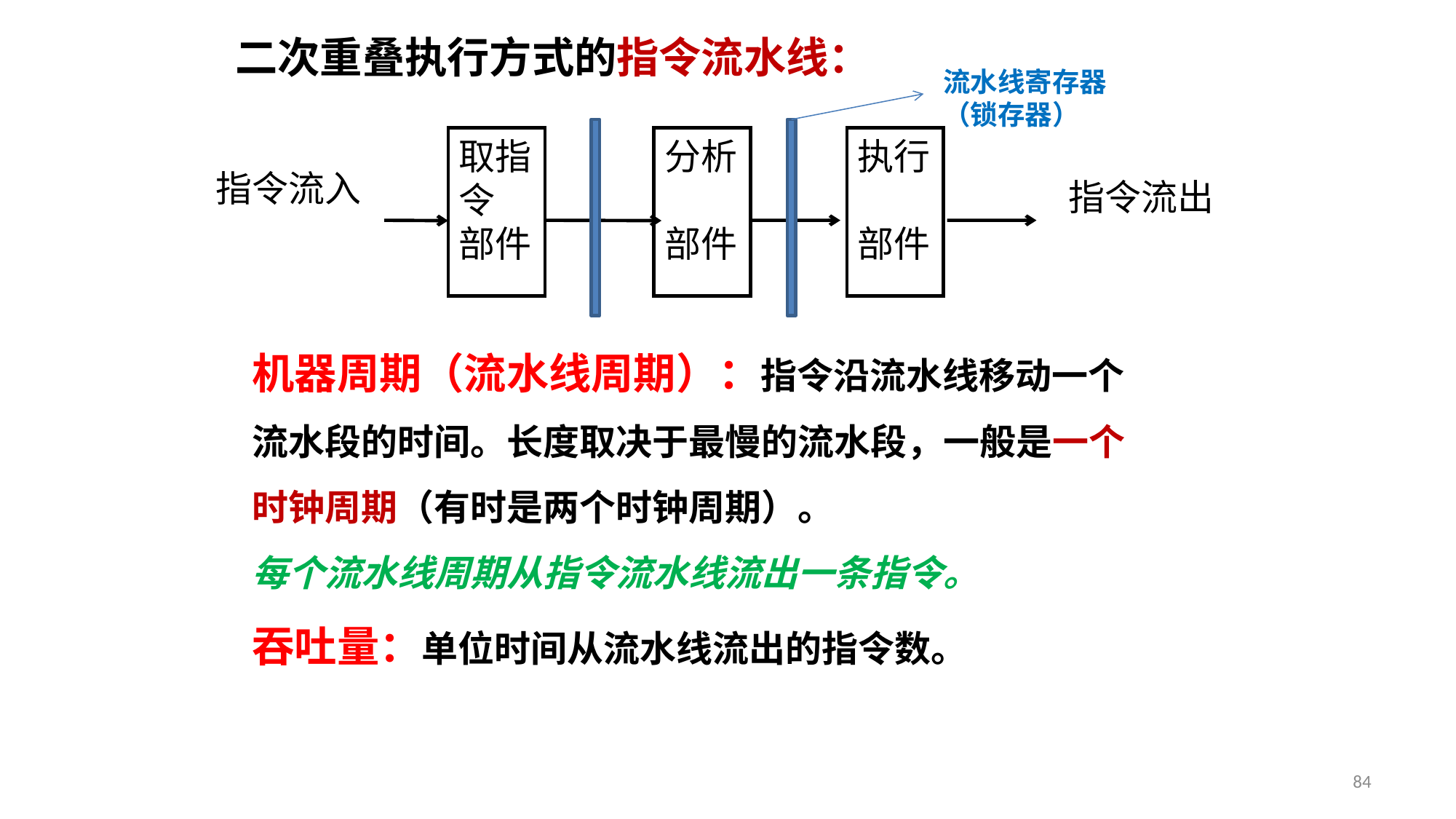

二次重叠执行方式的指令流水线：
流水线寄存器
（锁存器）

取指
令
部件

分析

部件

执行

部件

指令流入
 指令流出

机器周期（流水线周期）：指令沿流水线移动一个流水段的时间。长度取决于最慢的流水段，一般是一个时钟周期（有时是两个时钟周期）。
每个流水线周期从指令流水线流出一条指令。
吞吐量：单位时间从流水线流出的指令数。
84